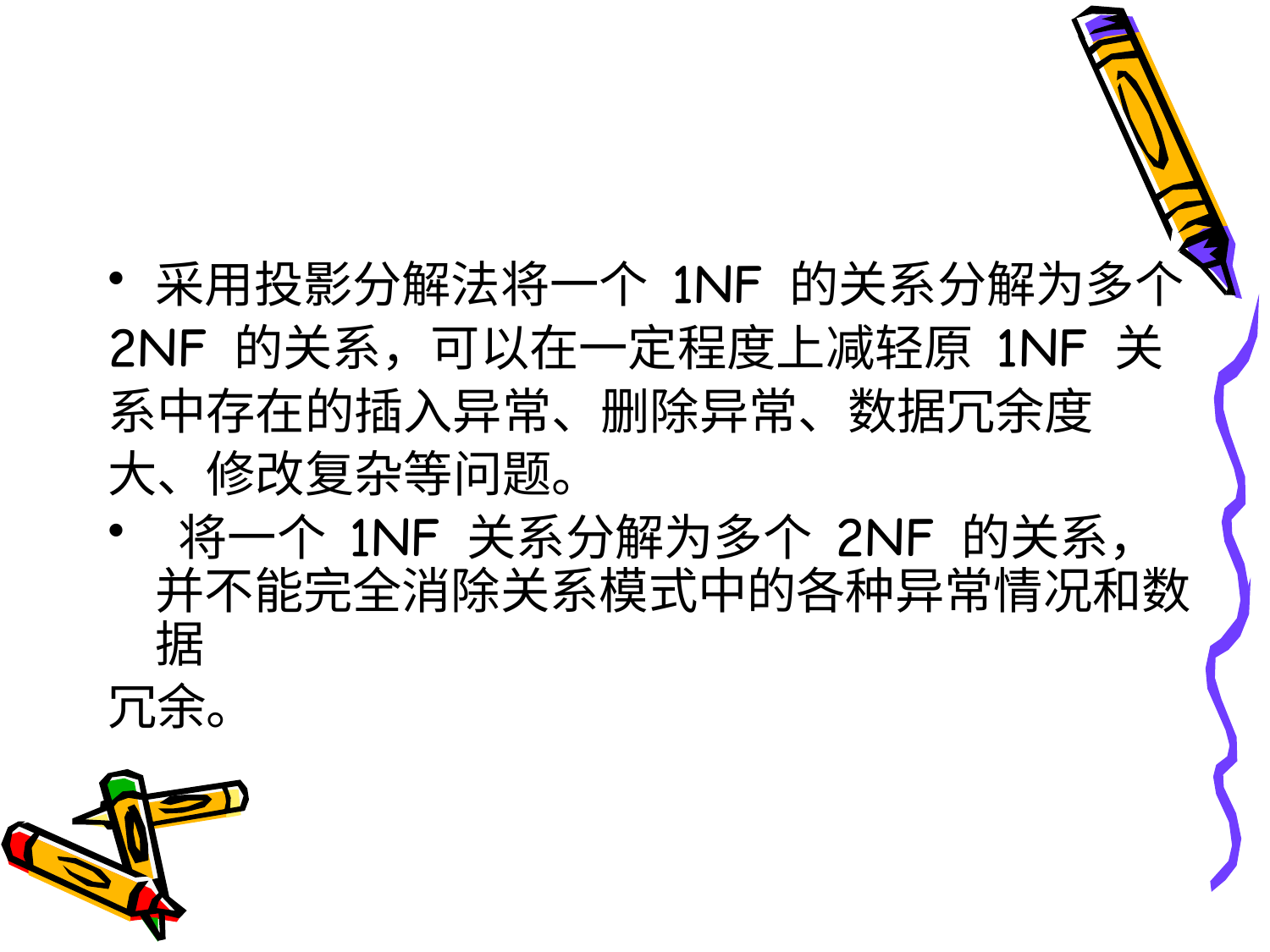

#
采用投影分解法将一个 1NF 的关系分解为多个
2NF 的关系，可以在一定程度上减轻原 1NF 关
系中存在的插入异常、删除异常、数据冗余度
大、修改复杂等问题。
 将一个 1NF 关系分解为多个 2NF 的关系，并不能完全消除关系模式中的各种异常情况和数据
冗余。